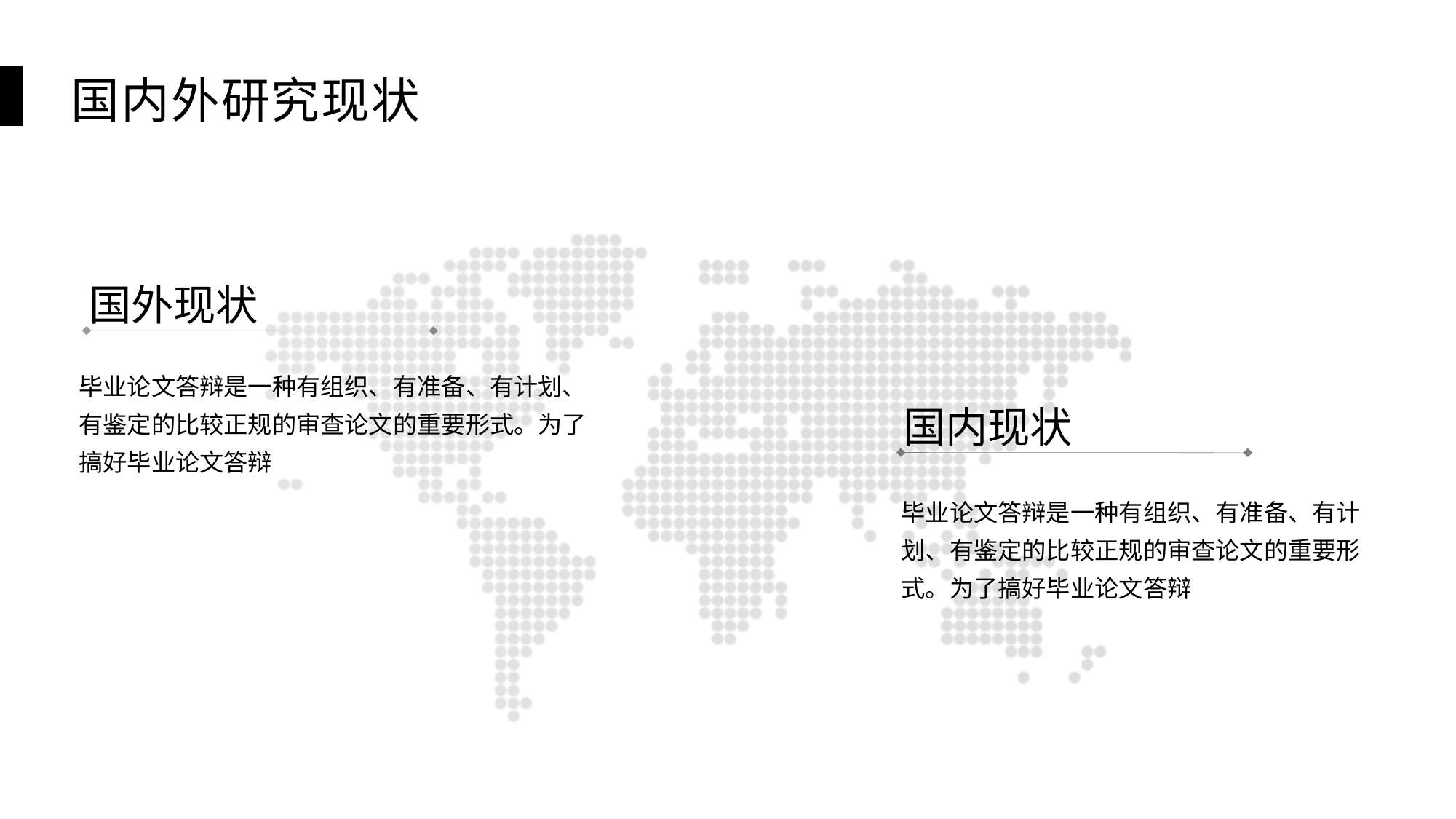

国内外研究现状

国外现状

毕业论文答辩是一种有组织、有准备、有计划、有鉴定的比较正规的审查论文的重要形式。为了搞好毕业论文答辩
国内现状

毕业论文答辩是一种有组织、有准备、有计划、有鉴定的比较正规的审查论文的重要形式。为了搞好毕业论文答辩